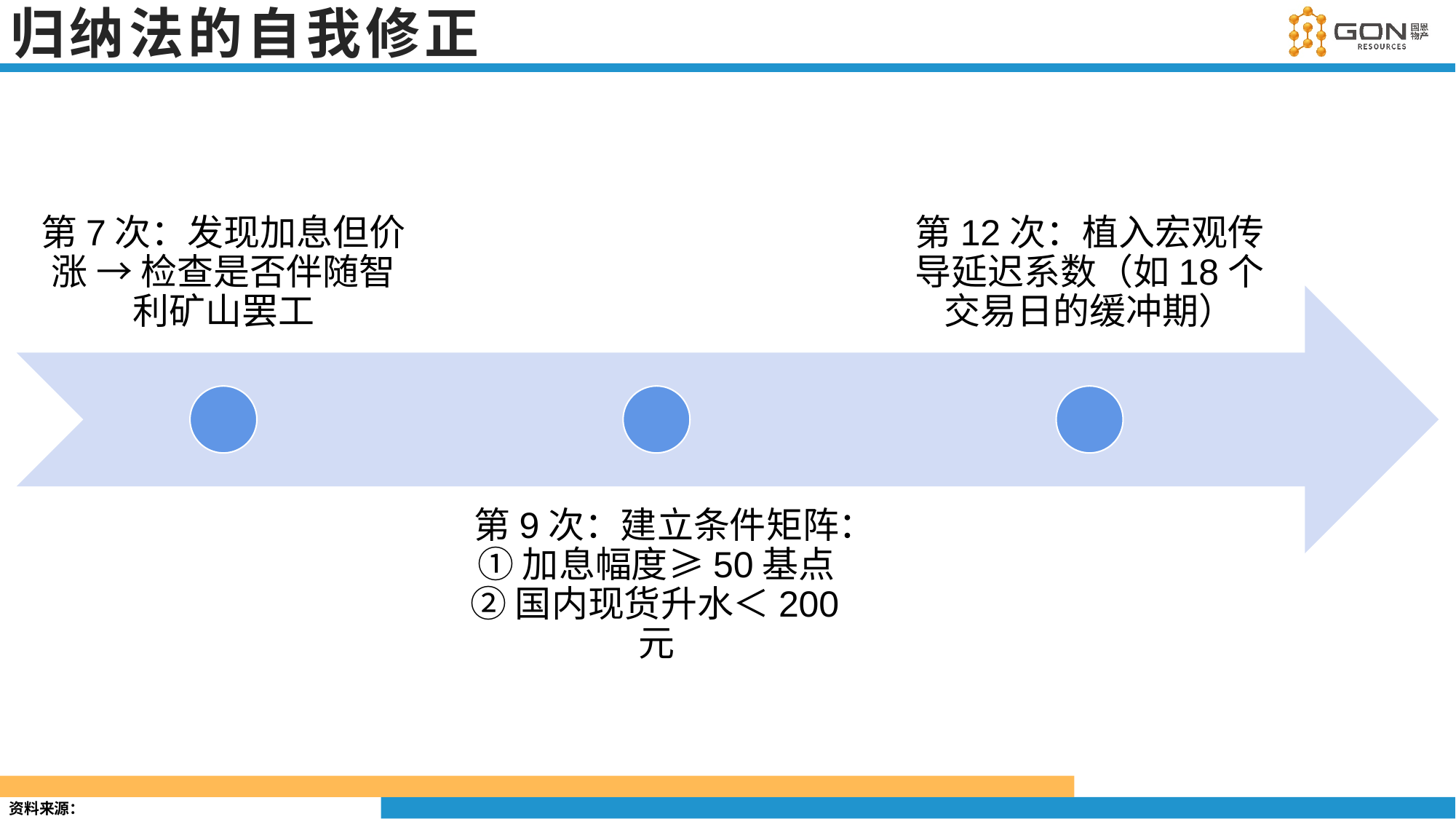

# 归纳法的自我修正
第7次：发现加息但价涨 → 检查是否伴随智利矿山罢工
第9次：建立条件矩阵：① 加息幅度≥50基点 ② 国内现货升水＜200元
第12次：植入宏观传导延迟系数（如18个交易日的缓冲期）